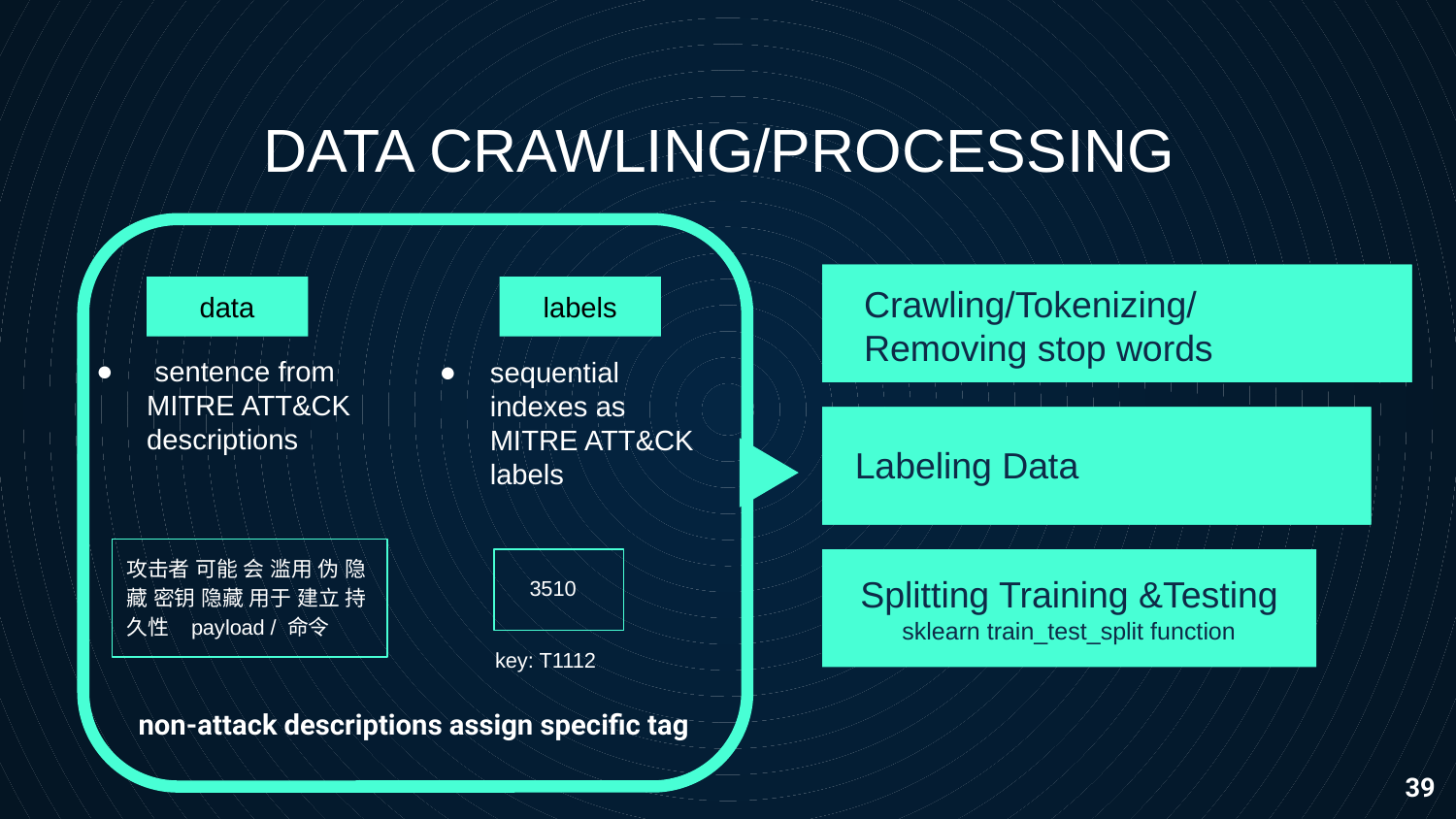

# DATA CRAWLING/PROCESSING

Lorem ipsum dolor sit amet, consectetur adipiscing elit. Duis sit amet odio vel purus bibendum luctus.
data
labels

Crawling/Tokenizing/
Removing stop words

 sentence from MITRE ATT&CK descriptions
sequential indexes as  MITRE ATT&CK labels

Lorem ipsum dolor sit amet, consectetur adipiscing elit. Duis sit amet odio vel purus bibendum luctus.

Labeling Data

攻击者 可能 会 滥用 伪 隐藏 密钥 隐藏 用于 建立 持久性   payload / 命令

3510

Splitting Training &Testing
sklearn train_test_split function
key: T1112

non-attack descriptions assign specific tag
39